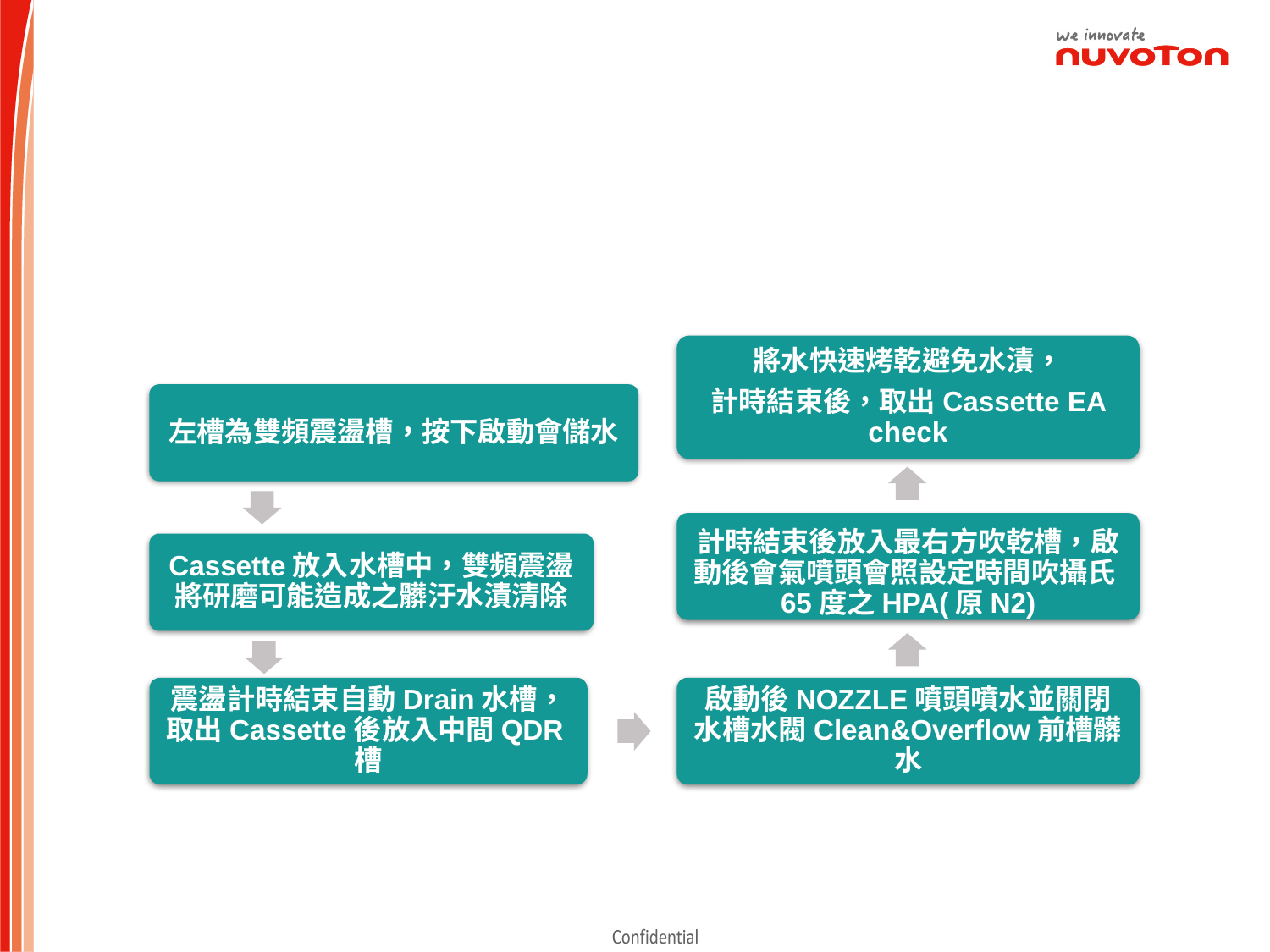

將水快速烤乾避免水漬，
計時結束後，取出Cassette EA check

左槽為雙頻震盪槽，按下啟動會儲水

計時結束後放入最右方吹乾槽，啟動後會氣噴頭會照設定時間吹攝氏65度之HPA(原N2)

Cassette放入水槽中，雙頻震盪將研磨可能造成之髒汙水漬清除

震盪計時結束自動Drain水槽，取出Cassette後放入中間QDR槽

啟動後NOZZLE噴頭噴水並關閉水槽水閥Clean&Overflow前槽髒水